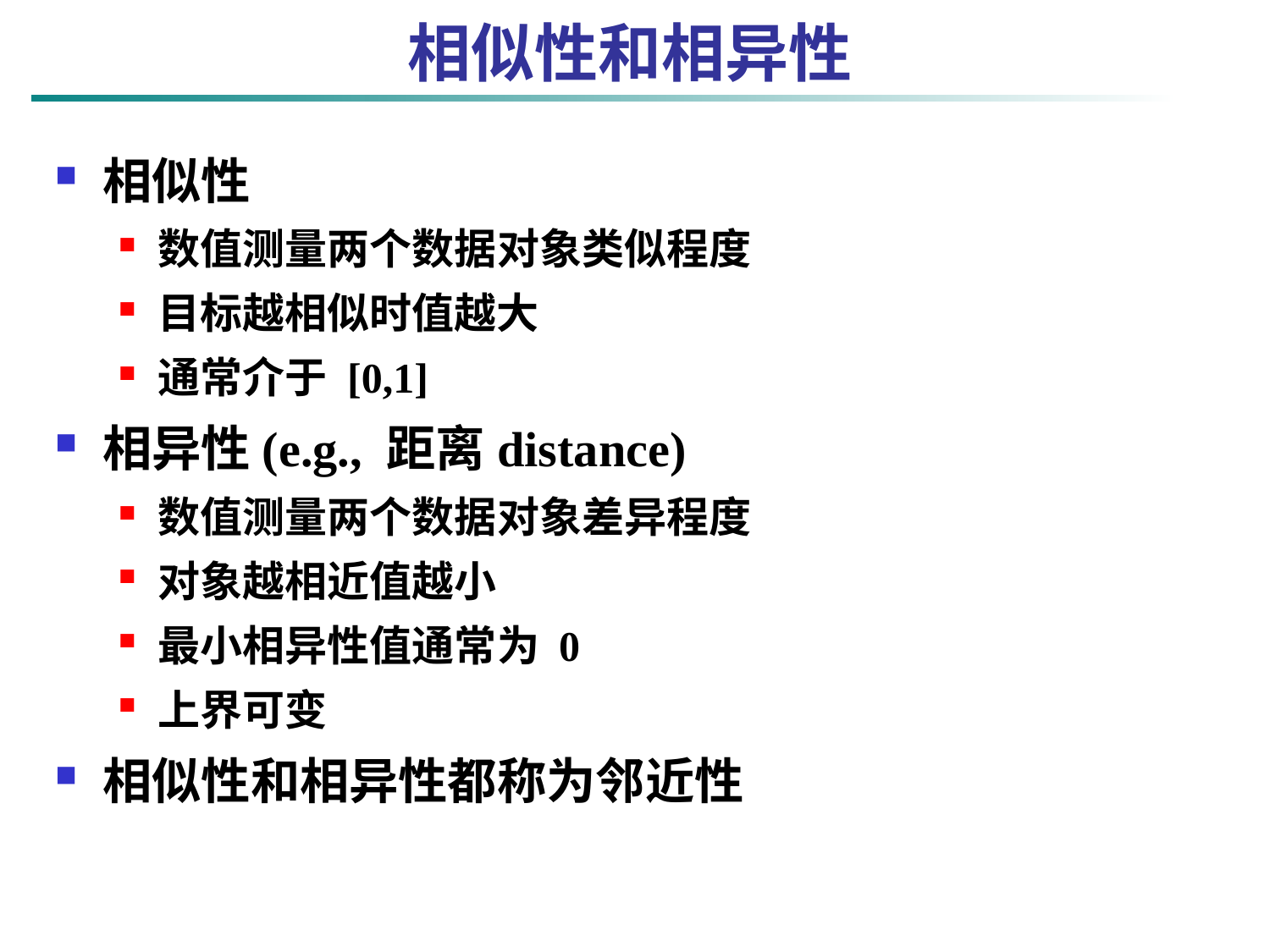

# 相似性和相异性
相似性
数值测量两个数据对象类似程度
目标越相似时值越大
通常介于 [0,1]
相异性(e.g., 距离distance)
数值测量两个数据对象差异程度
对象越相近值越小
最小相异性值通常为 0
上界可变
相似性和相异性都称为邻近性
66